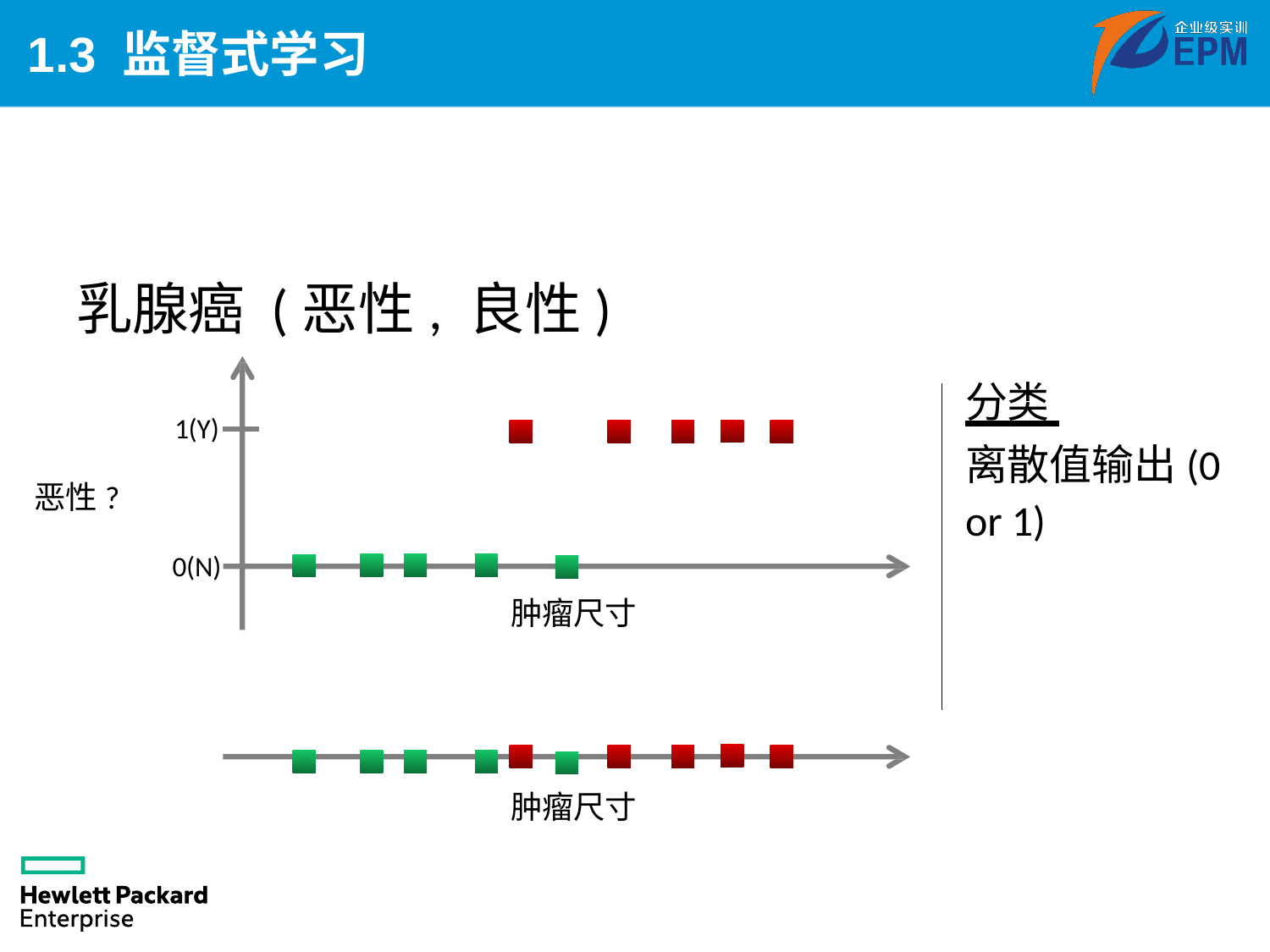

# 1.3 监督式学习
乳腺癌 (恶性, 良性)

分类
离散值输出(0 or 1)

1(Y)

恶性?
0(N)

肿瘤尺寸

肿瘤尺寸